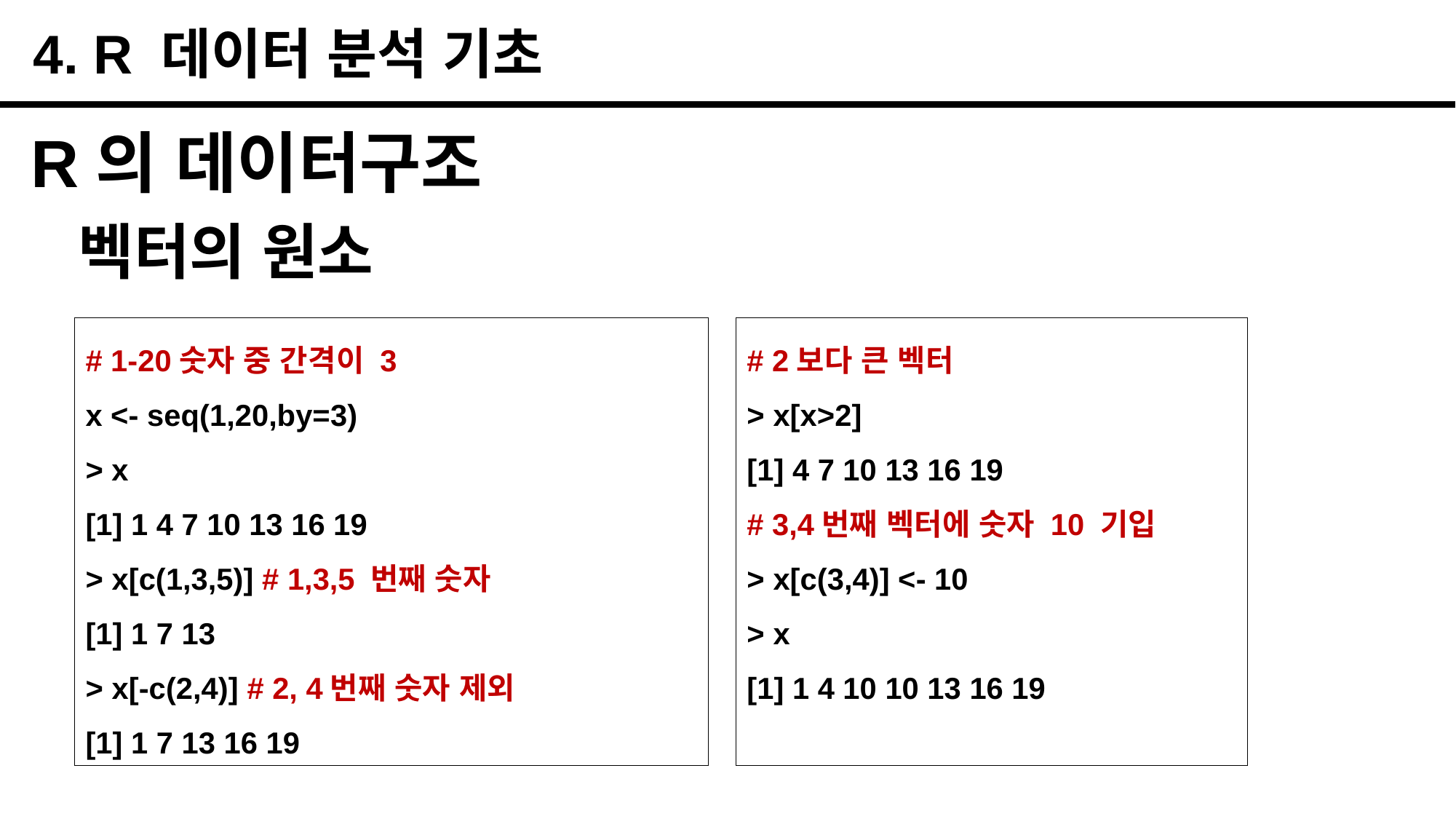

4. R 데이터 분석 기초
R의 데이터구조
벡터의 원소
# 1-20숫자 중 간격이 3
x <- seq(1,20,by=3)
> x
[1] 1 4 7 10 13 16 19
> x[c(1,3,5)] # 1,3,5 번째 숫자
[1] 1 7 13
> x[-c(2,4)] # 2, 4번째 숫자 제외
[1] 1 7 13 16 19
# 2보다 큰 벡터
> x[x>2]
[1] 4 7 10 13 16 19
# 3,4번째 벡터에 숫자 10 기입
> x[c(3,4)] <- 10
> x
[1] 1 4 10 10 13 16 19